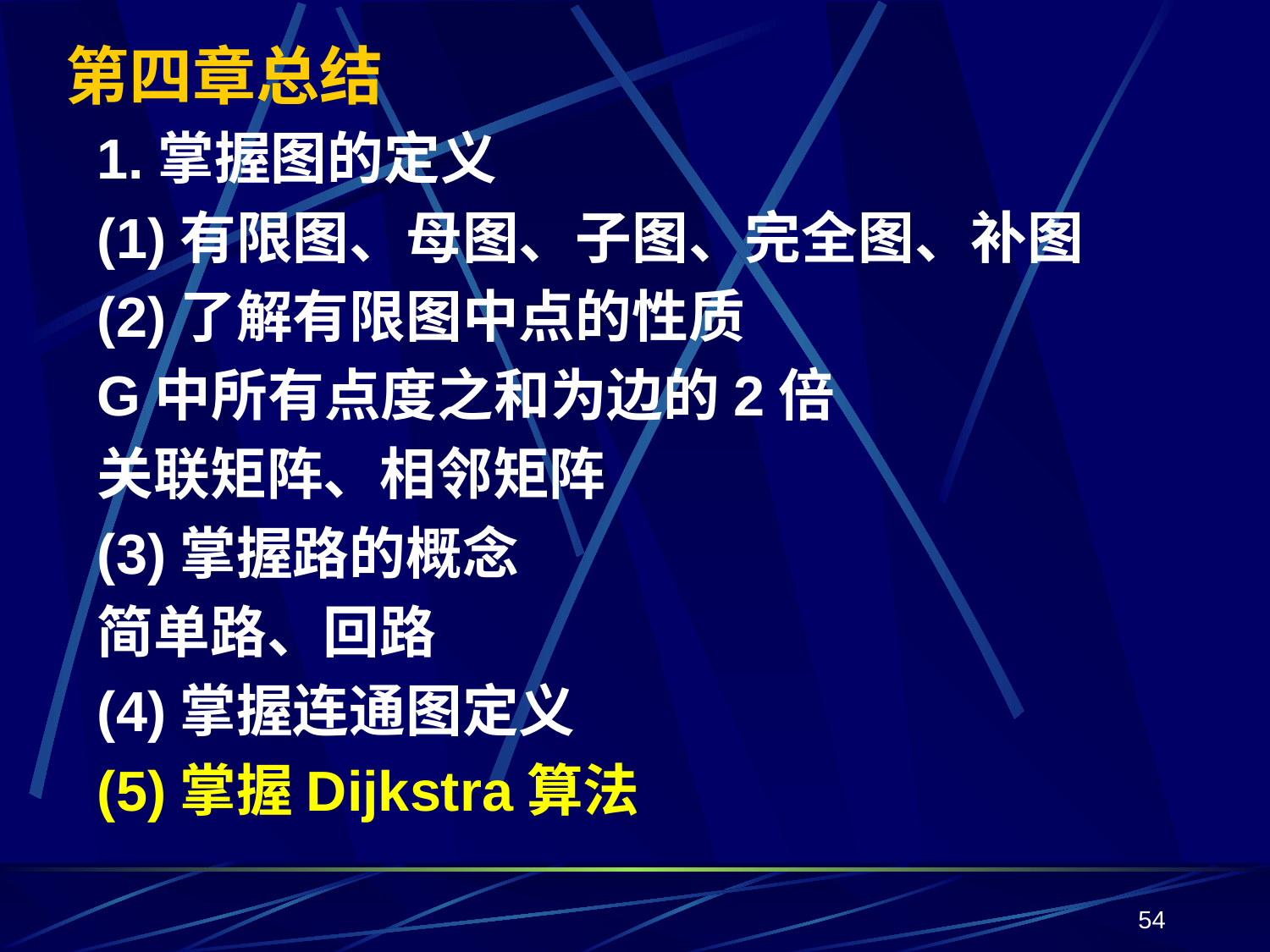

# 第四章总结
1.掌握图的定义
(1)有限图、母图、子图、完全图、补图
(2)了解有限图中点的性质
G中所有点度之和为边的2倍
关联矩阵、相邻矩阵
(3)掌握路的概念
简单路、回路
(4)掌握连通图定义
(5)掌握Dijkstra算法

54